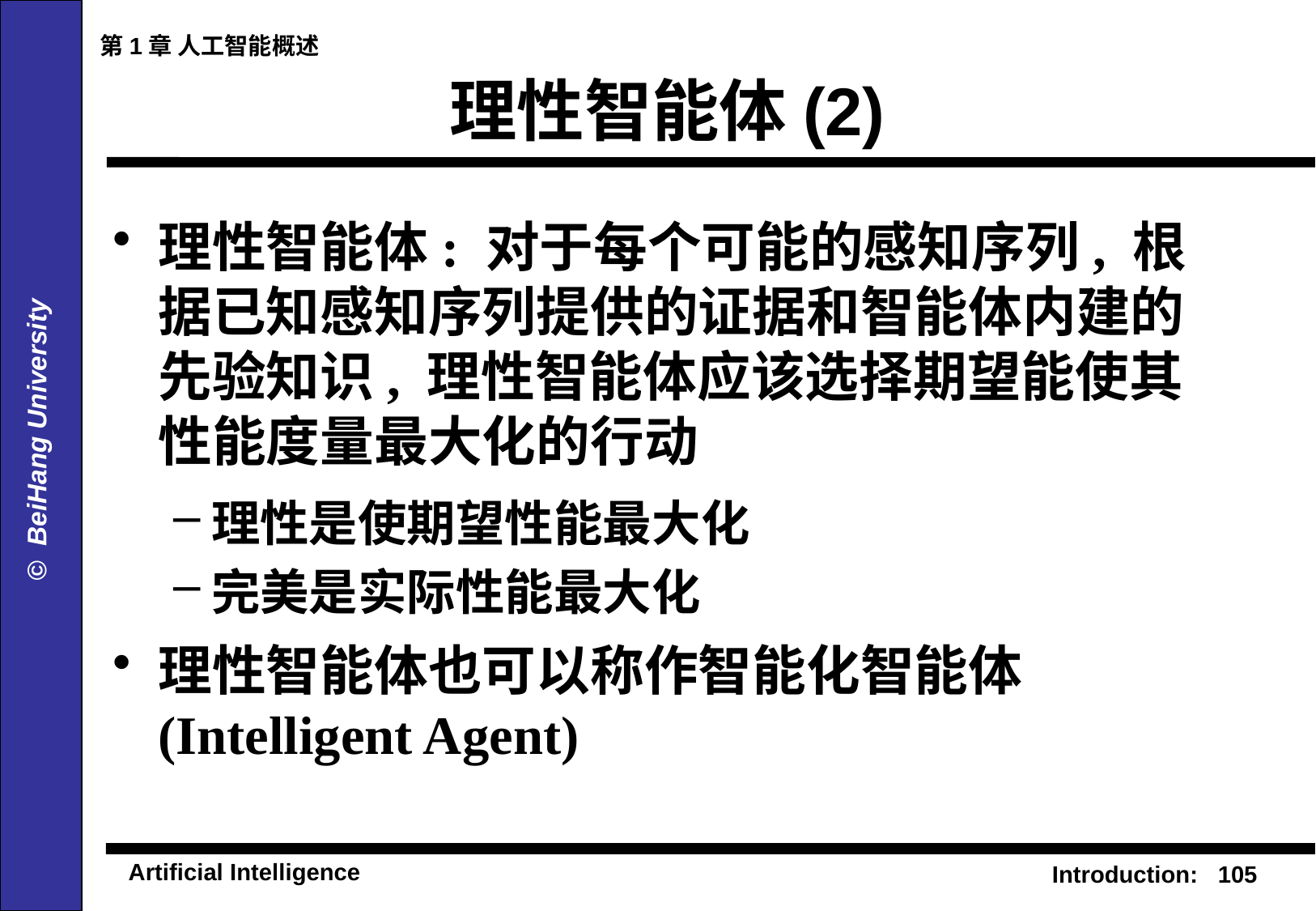

第1章 人工智能概述
# 理性智能体(2)
理性智能体: 对于每个可能的感知序列, 根据已知感知序列提供的证据和智能体内建的先验知识, 理性智能体应该选择期望能使其性能度量最大化的行动
理性是使期望性能最大化
完美是实际性能最大化
理性智能体也可以称作智能化智能体(Intelligent Agent)